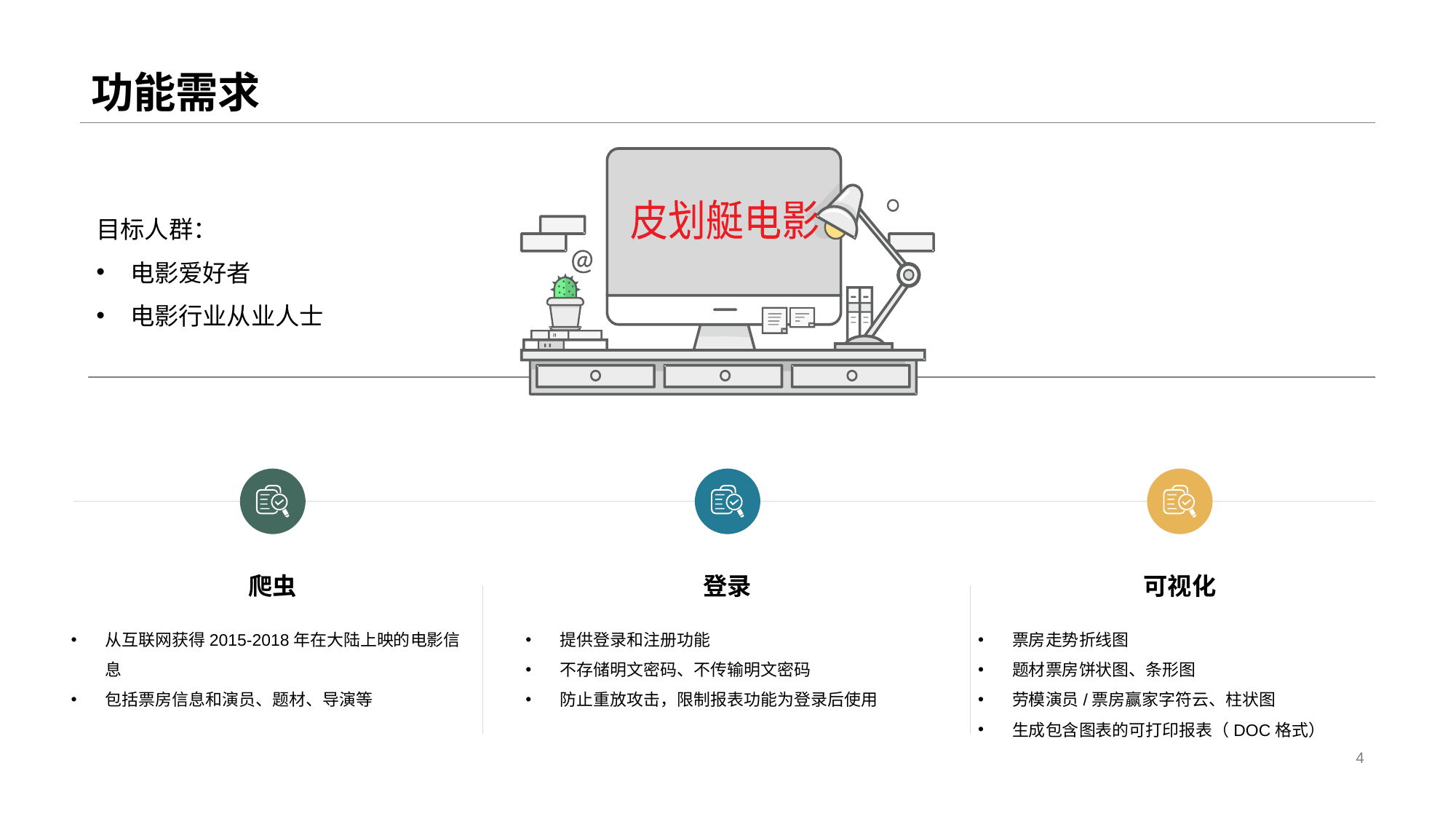

# 功能需求

目标人群：
电影爱好者
电影行业从业人士

皮划艇电影

爬虫
从互联网获得2015-2018年在大陆上映的电影信息
包括票房信息和演员、题材、导演等
登录
提供登录和注册功能
不存储明文密码、不传输明文密码
防止重放攻击，限制报表功能为登录后使用
可视化
票房走势折线图
题材票房饼状图、条形图
劳模演员/票房赢家字符云、柱状图
生成包含图表的可打印报表（DOC格式）
4